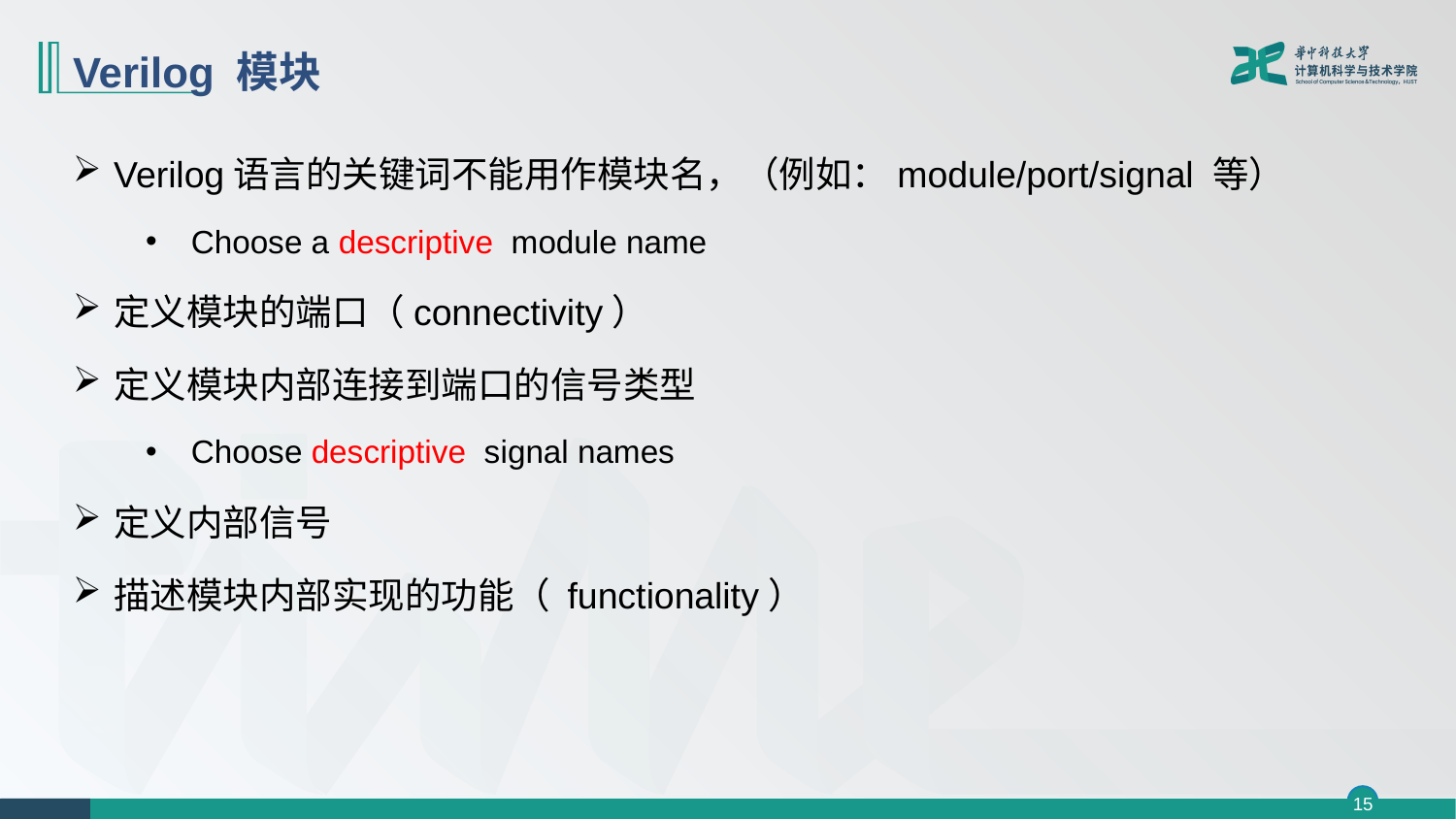

# Verilog 模块
Verilog语言的关键词不能用作模块名，（例如：module/port/signal 等）
Choose a descriptive  module name
定义模块的端口（connectivity）
定义模块内部连接到端口的信号类型
Choose descriptive  signal names
定义内部信号
描述模块内部实现的功能（ functionality）